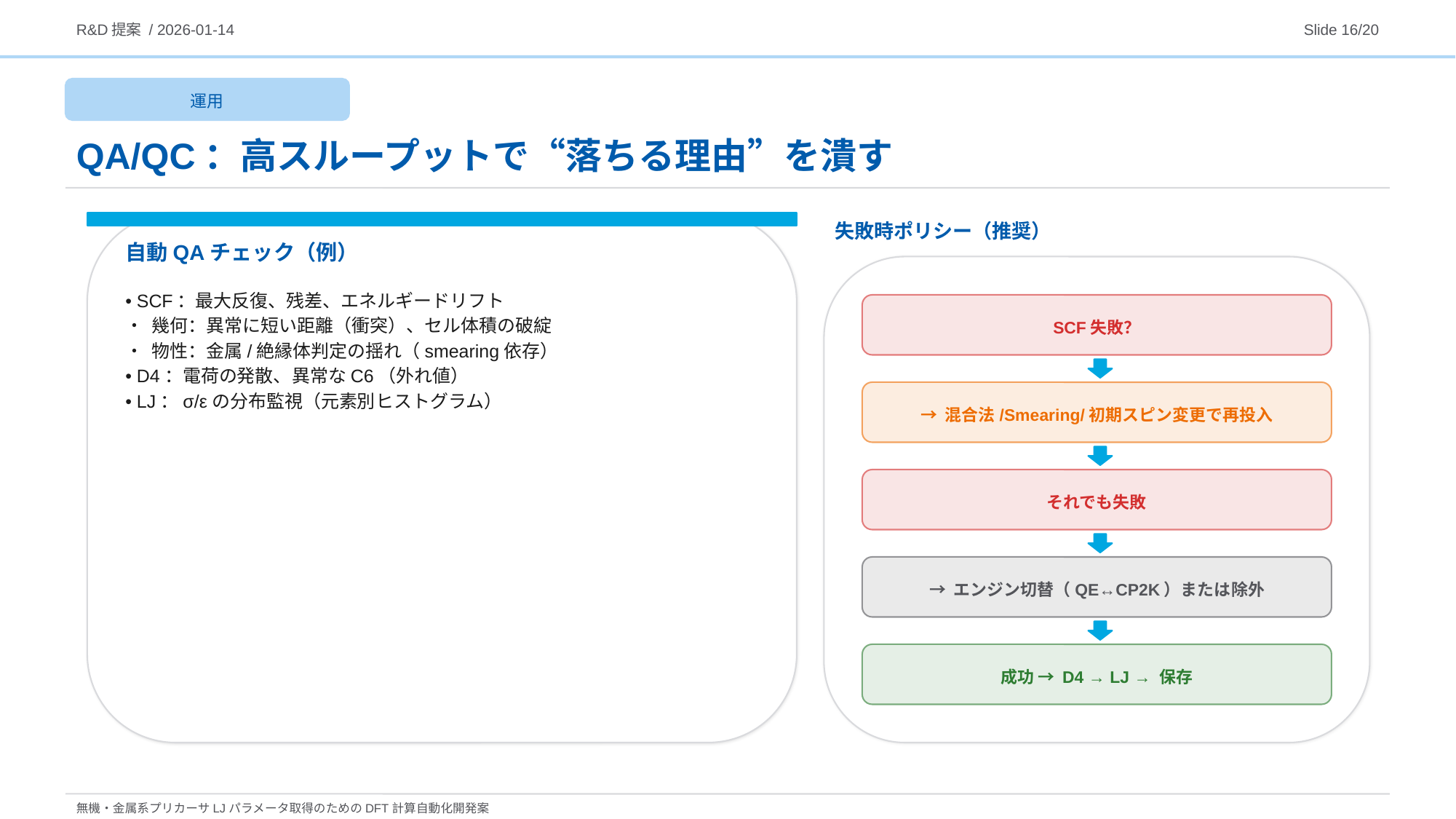

R&D提案 / 2026-01-14
Slide 16/20

運用
QA/QC：高スループットで“落ちる理由”を潰す

失敗時ポリシー（推奨）
自動QAチェック（例）

• SCF：最大反復、残差、エネルギードリフト
• 幾何：異常に短い距離（衝突）、セル体積の破綻
• 物性：金属/絶縁体判定の揺れ（smearing依存）
• D4：電荷の発散、異常なC6（外れ値）
• LJ：σ/εの分布監視（元素別ヒストグラム）

SCF失敗？

→ 混合法/Smearing/初期スピン変更で再投入

それでも失敗

→ エンジン切替（QE↔CP2K）または除外

成功 → D4 → LJ → 保存

無機・金属系プリカーサLJパラメータ取得のためのDFT計算自動化開発案